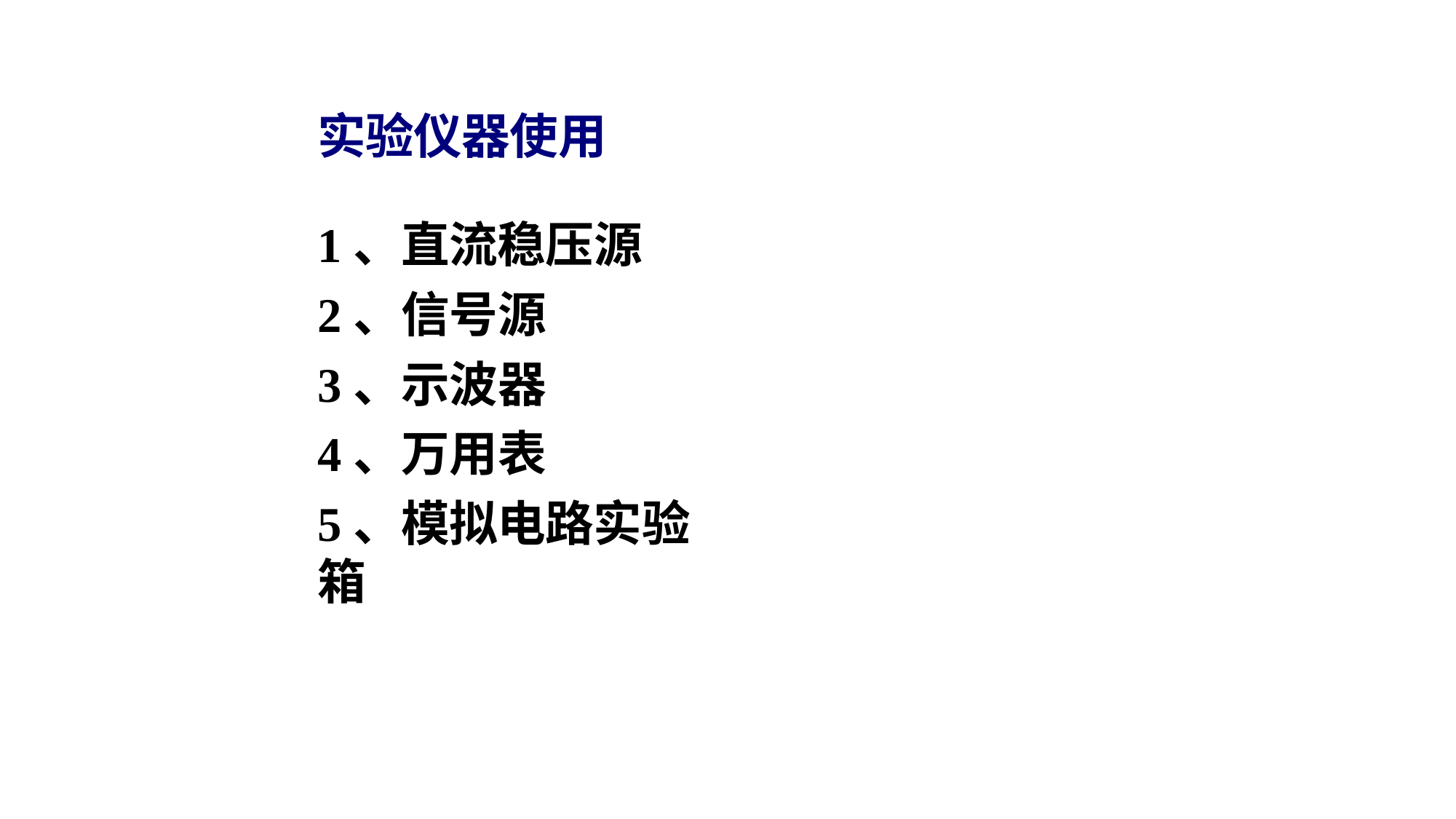

实验仪器使用

1、直流稳压源
2、信号源
3、示波器
4、万用表
5、模拟电路实验箱
10